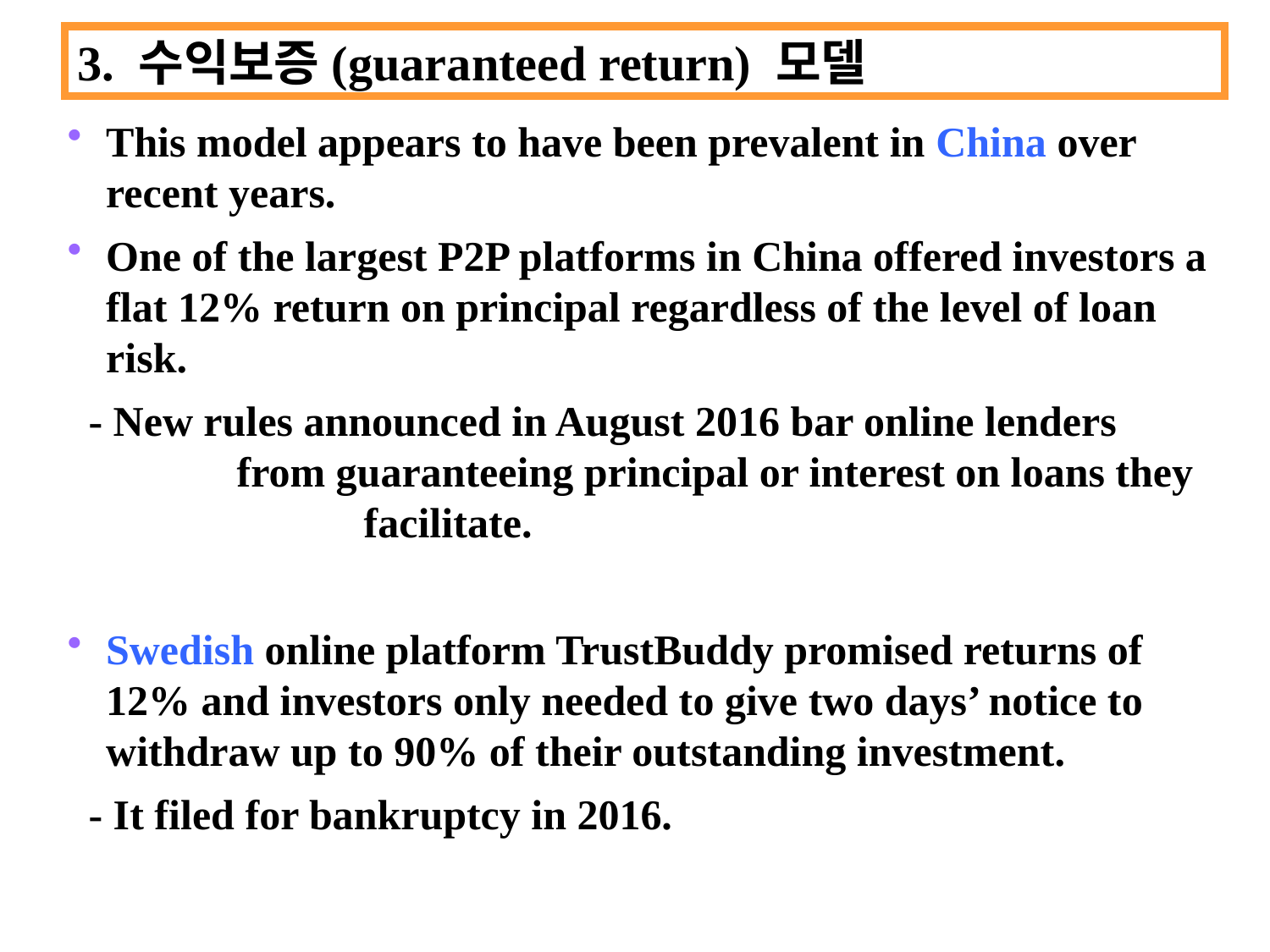

3. 수익보증(guaranteed return) 모델
This model appears to have been prevalent in China over recent years.
One of the largest P2P platforms in China offered investors a flat 12% return on principal regardless of the level of loan risk.
  - New rules announced in August 2016 bar online lenders 	 	    from guaranteeing principal or interest on loans they 	  	   	    facilitate.

Swedish online platform TrustBuddy promised returns of 12% and investors only needed to give two days’ notice to withdraw up to 90% of their outstanding investment.
  - It filed for bankruptcy in 2016.